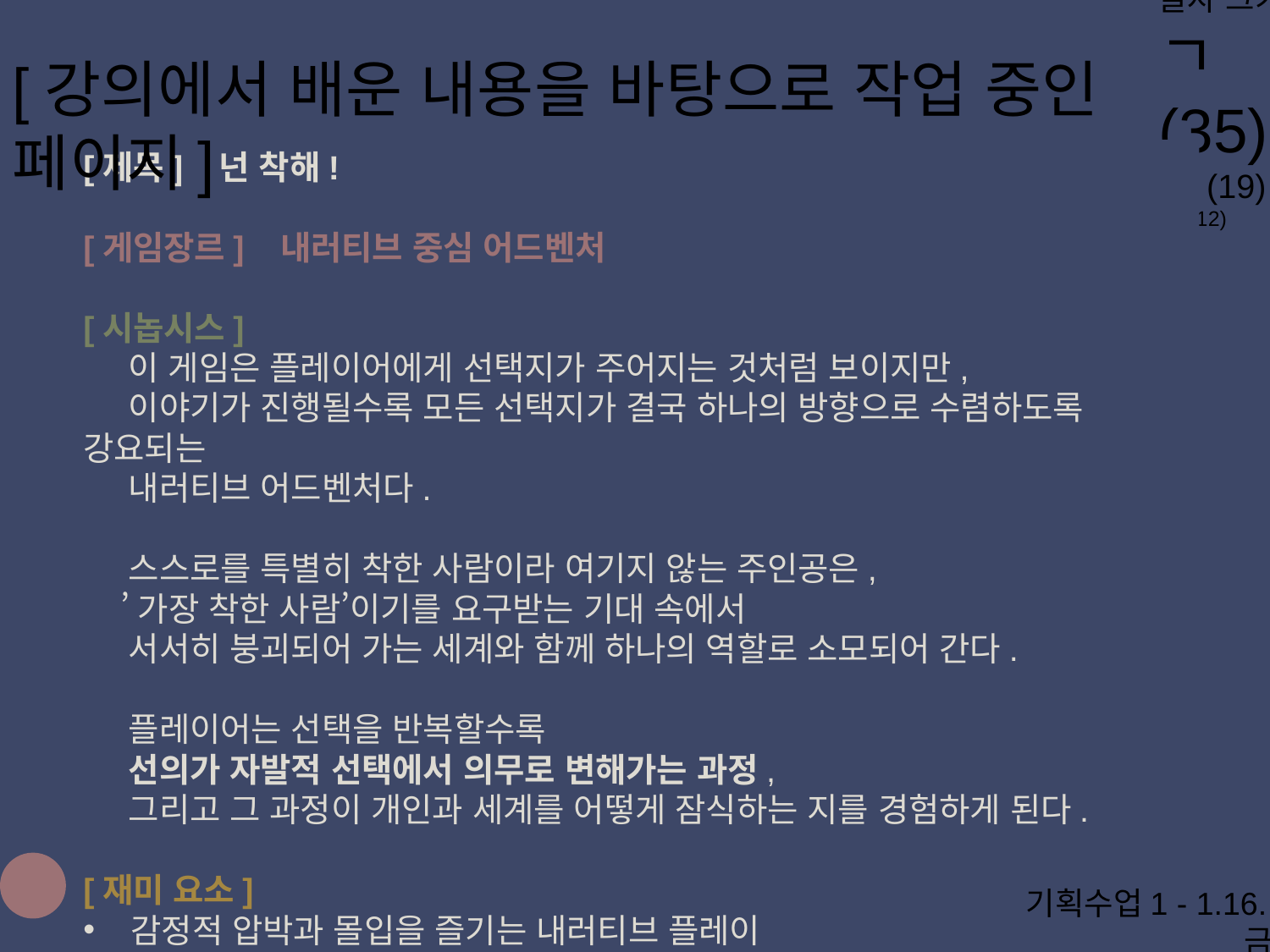

글자 크기
ㄱ (35)
ㄱ (19)
ㄱ (12)
[강의에서 배운 내용을 바탕으로 작업 중인 페이지]
[제목]   넌 착해!

[게임장르]   내러티브 중심 어드벤처

[시놉시스]
    이 게임은 플레이어에게 선택지가 주어지는 것처럼 보이지만,
    이야기가 진행될수록 모든 선택지가 결국 하나의 방향으로 수렴하도록 강요되는
    내러티브 어드벤처다.

    스스로를 특별히 착한 사람이라 여기지 않는 주인공은,
    ’가장 착한 사람’이기를 요구받는 기대 속에서
    서서히 붕괴되어 가는 세계와 함께 하나의 역할로 소모되어 간다.

    플레이어는 선택을 반복할수록
    선의가 자발적 선택에서 의무로 변해가는 과정,
    그리고 그 과정이 개인과 세계를 어떻게 잠식하는 지를 경험하게 된다.

[재미 요소]
감정적 압박과 몰입을 즐기는 내러티브 플레이
선택에 따라 변화하는 스토리 흐름과 엔딩 구조
선택 누적에 따라 분위기와 연출이 변화하는 시스템
선행이 보상이 아닌 부담으로 작동하는 ‘선택 소모화’ 구조

기획수업1 - 1.16.금